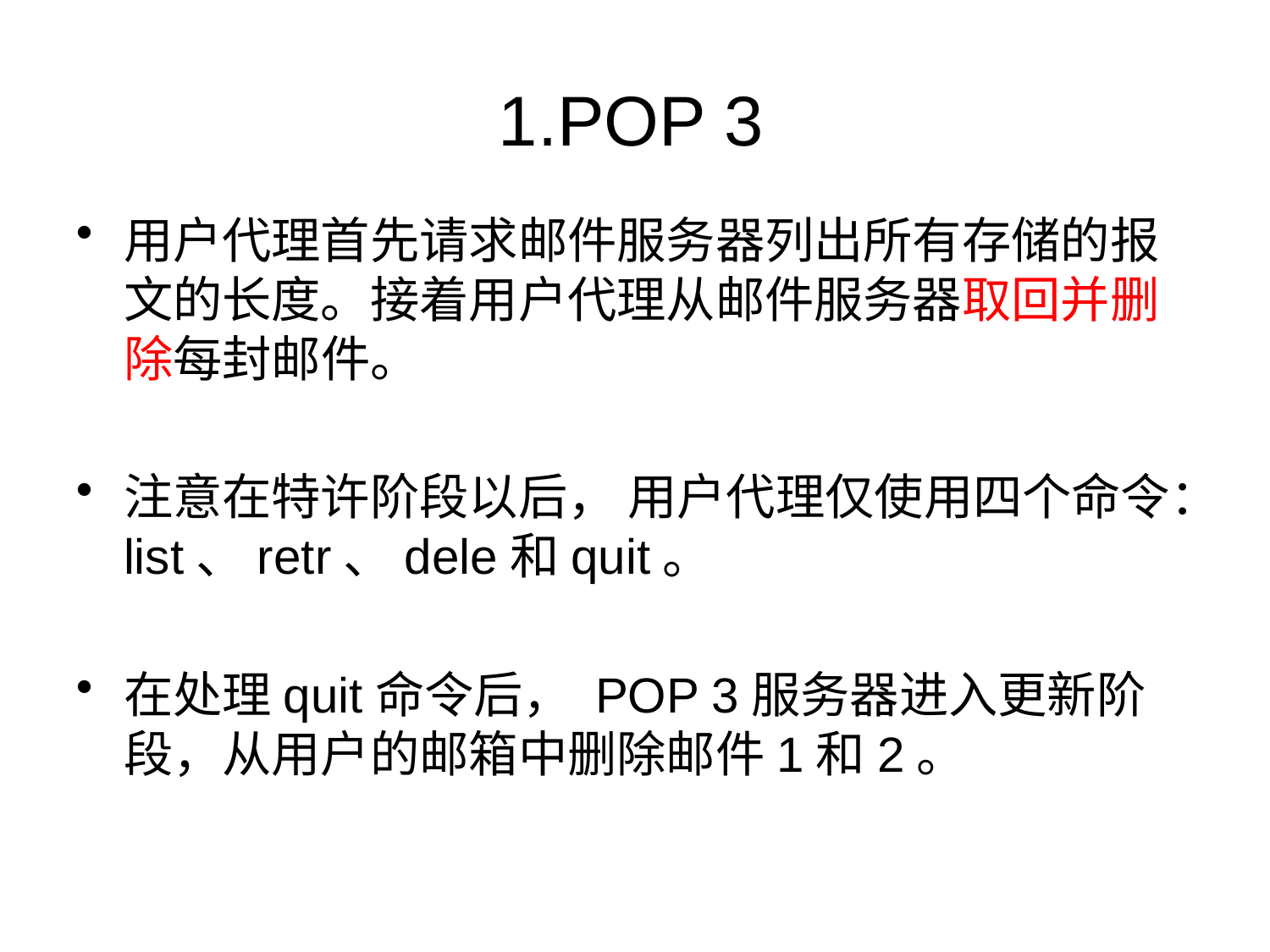

# 1.POP 3
用户代理首先请求邮件服务器列出所有存储的报文的长度。接着用户代理从邮件服务器取回并删除每封邮件。

注意在特许阶段以后， 用户代理仅使用四个命令：list、retr、dele和quit。

在处理quit命令后， POP 3服务器进入更新阶段，从用户的邮箱中删除邮件1和2。